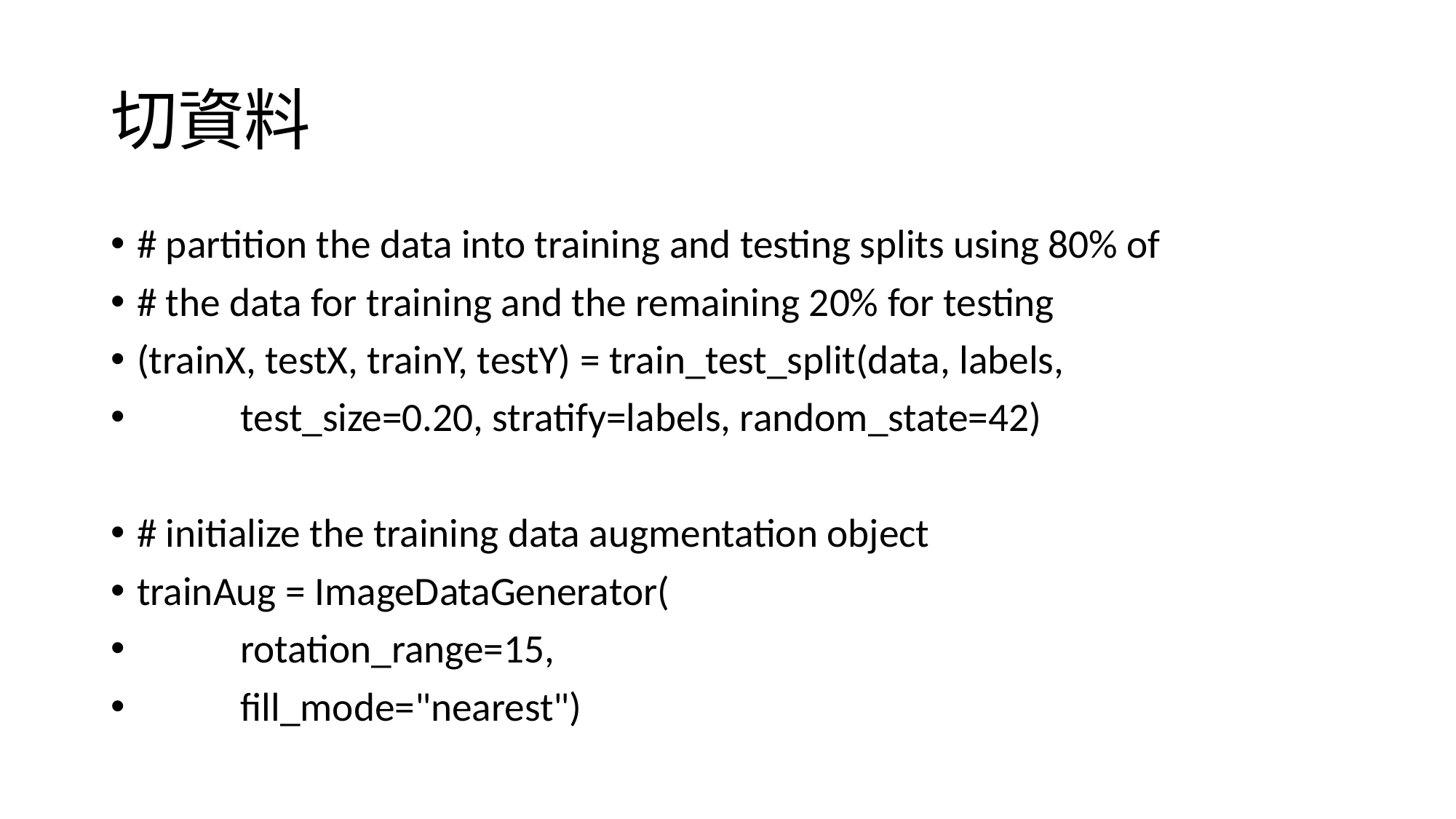

# 切資料
# partition the data into training and testing splits using 80% of
# the data for training and the remaining 20% for testing
(trainX, testX, trainY, testY) = train_test_split(data, labels,
	test_size=0.20, stratify=labels, random_state=42)

# initialize the training data augmentation object
trainAug = ImageDataGenerator(
	rotation_range=15,
	fill_mode="nearest")